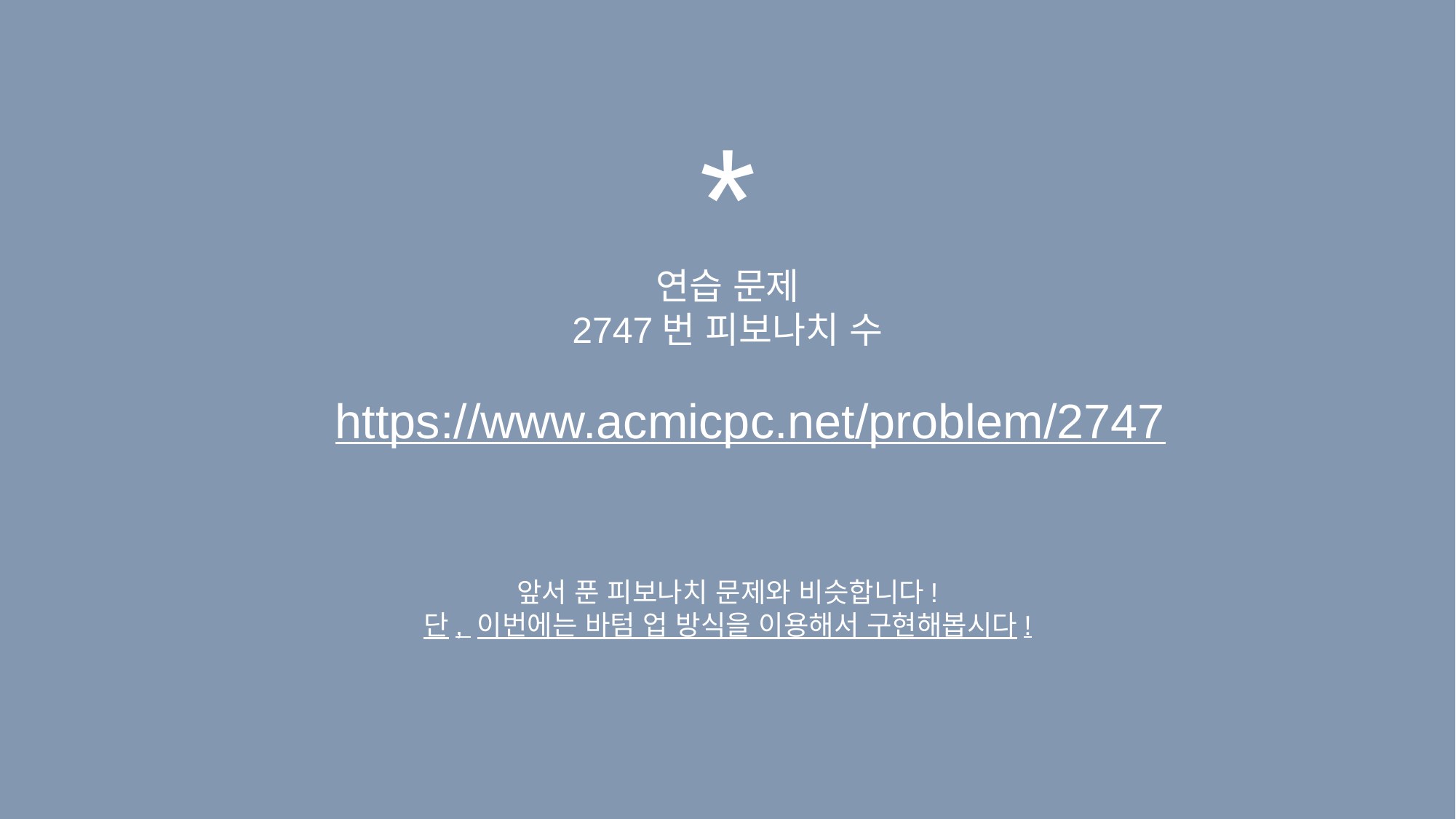

*
연습 문제
2747번 피보나치 수

https://www.acmicpc.net/problem/2747

앞서 푼 피보나치 문제와 비슷합니다!
단, 이번에는 바텀 업 방식을 이용해서 구현해봅시다!